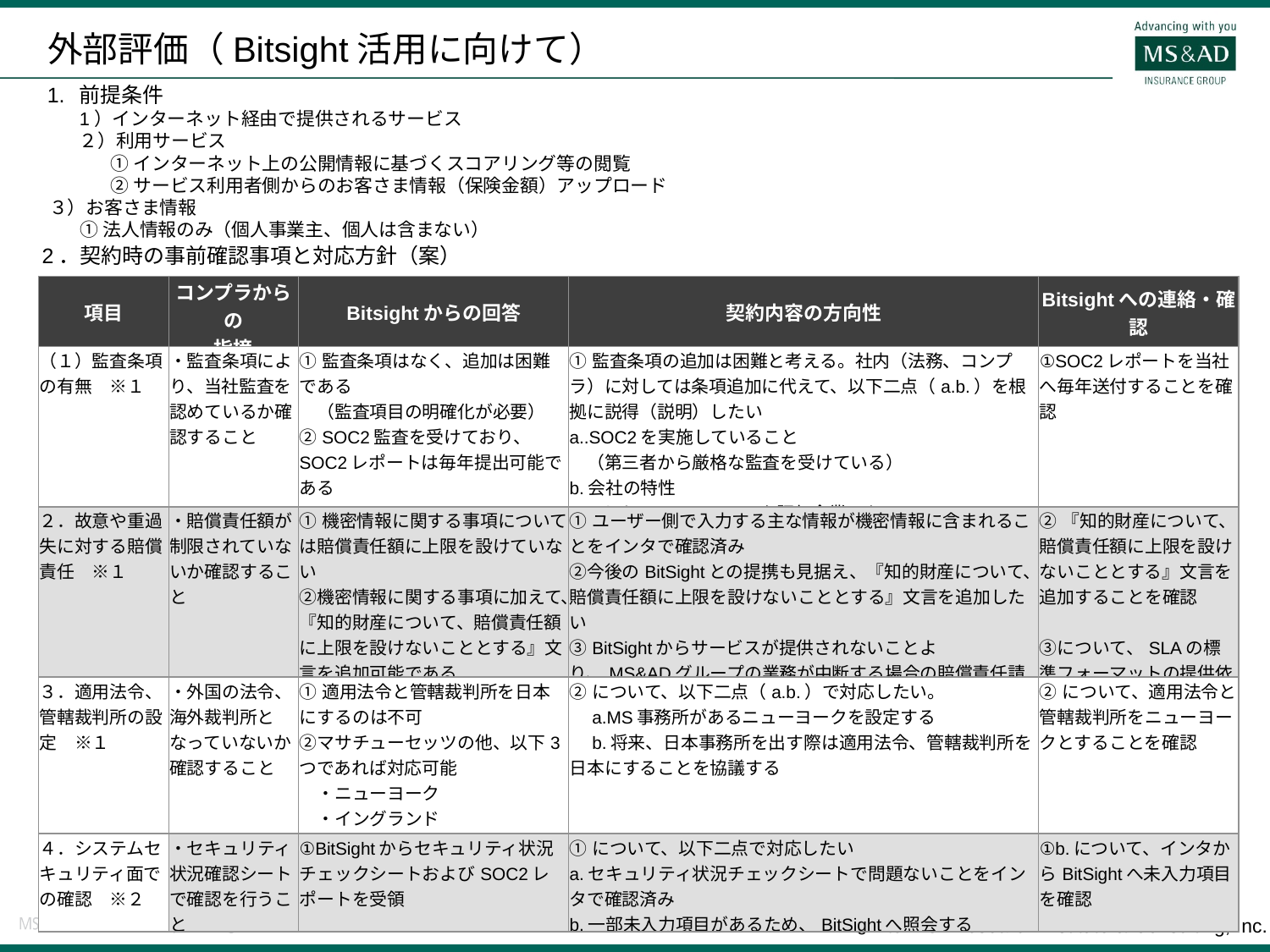

# 外部評価（Bitsight活用に向けて）
前提条件
1）インターネット経由で提供されるサービス
２）利用サービス
①インターネット上の公開情報に基づくスコアリング等の閲覧
②サービス利用者側からのお客さま情報（保険金額）アップロード
３）お客さま情報
①法人情報のみ（個人事業主、個人は含まない）
2．契約時の事前確認事項と対応方針（案）
| 項目 | コンプラからの 指摘 | Bitsightからの回答 | 契約内容の方向性 | Bitsightへの連絡・確認 |
| --- | --- | --- | --- | --- |
| （１）監査条項の有無　※１ | ・監査条項により、当社監査を認めているか確認すること | ①監査条項はなく、追加は困難である 　（監査項目の明確化が必要） ②SOC2監査を受けており、 SOC2レポートは毎年提出可能である | ①監査条項の追加は困難と考える。社内（法務、コンプラ）に対しては条項追加に代えて、以下二点（a.b.）を根拠に説得（説明）したい a..SOC2を実施していること 　（第三者から厳格な監査を受けている） b.会社の特性 　(セキュリティーリスク評価企業である) | ①SOC2レポートを当社へ毎年送付することを確認 |
| ２．故意や重過失に対する賠償責任　※１ | ・賠償責任額が制限されていないか確認すること | ①機密情報に関する事項については賠償責任額に上限を設けていない ②機密情報に関する事項に加えて、『知的財産について、賠償責任額に上限を設けないこととする』文言を追加可能である | ①ユーザー側で入力する主な情報が機密情報に含まれることをインタで確認済み ②今後のBitSightとの提携も見据え、『知的財産について、賠償責任額に上限を設けないこととする』文言を追加したい ③BitSightからサービスが提供されないことより、MS&ADグループの業務が中断する場合の賠償責任請求に備えて、SLA（Service Level Agreemtn)を締結したい | ②『知的財産について、賠償責任額に上限を設けないこととする』文言を追加することを確認 ③について、SLAの標準フォーマットの提供依頼 |
| ３．適用法令、管轄裁判所の設定　※１ | ・外国の法令、海外裁判所となっていないか確認すること | ①適用法令と管轄裁判所を日本にするのは不可 ②マサチューセッツの他、以下3つであれば対応可能 　・ニューヨーク 　・イングランド 　・ウェールズ | ②について、以下二点（a.b.）で対応したい。 　a.MS事務所があるニューヨークを設定する 　b.将来、日本事務所を出す際は適用法令、管轄裁判所を日本にすることを協議する | ②について、適用法令と管轄裁判所をニューヨークとすることを確認 |
| ４．システムセキュリティ面での確認　※２ | ・セキュリティ状況確認シートで確認を行うこと | ①BitSightからセキュリティ状況チェックシートおよびSOC2レポートを受領 | ①について、以下二点で対応したい a.セキュリティ状況チェックシートで問題ないことをインタで確認済み b.一部未入力項目があるため、BitSightへ照会する | ①b.について、インタからBitSightへ未入力項目を確認 |
10